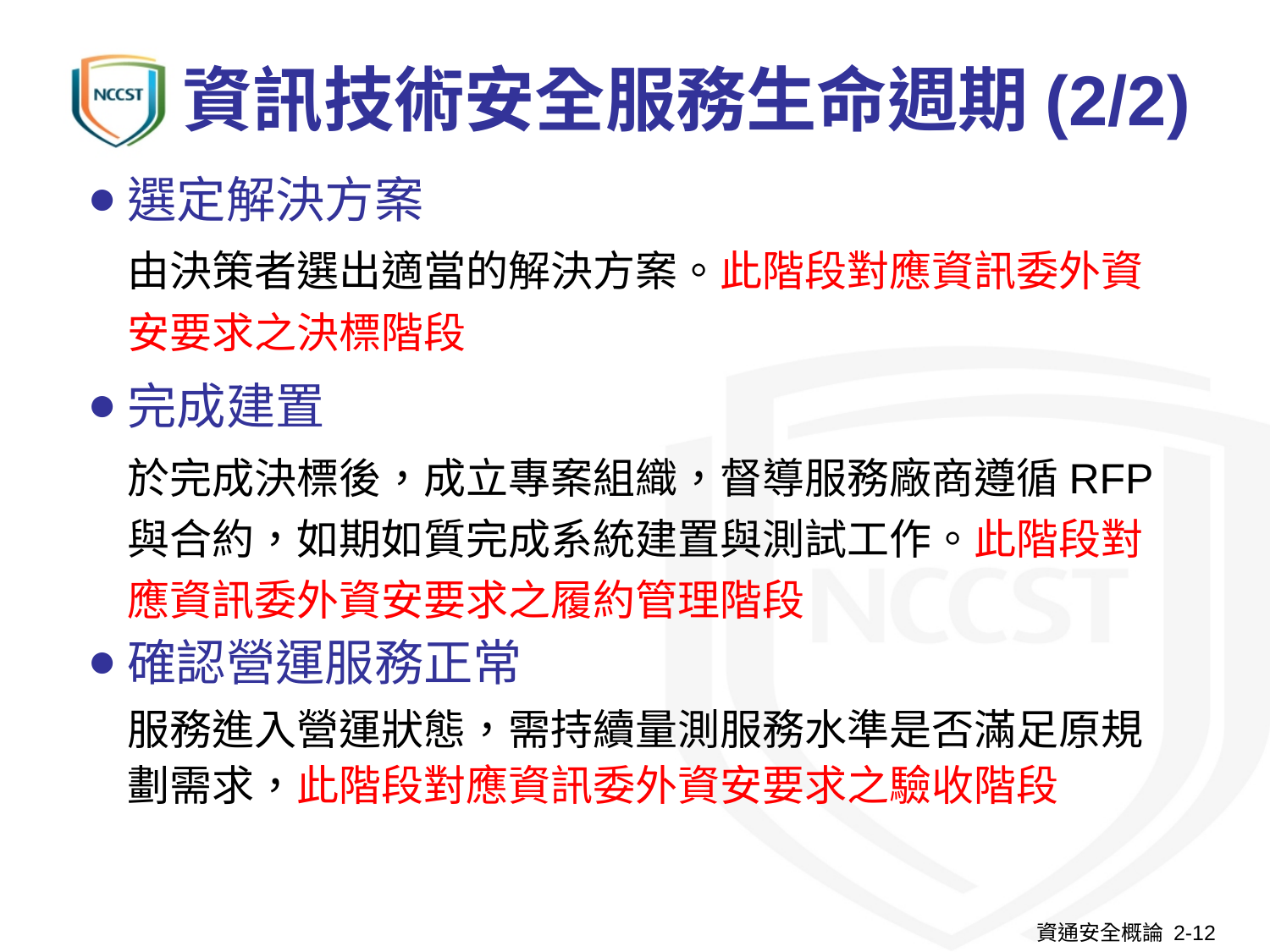

# 資訊技術安全服務生命週期(2/2)
選定解決方案
由決策者選出適當的解決方案。此階段對應資訊委外資安要求之決標階段
完成建置
於完成決標後，成立專案組織，督導服務廠商遵循RFP與合約，如期如質完成系統建置與測試工作。此階段對應資訊委外資安要求之履約管理階段
確認營運服務正常
服務進入營運狀態，需持續量測服務水準是否滿足原規劃需求，此階段對應資訊委外資安要求之驗收階段